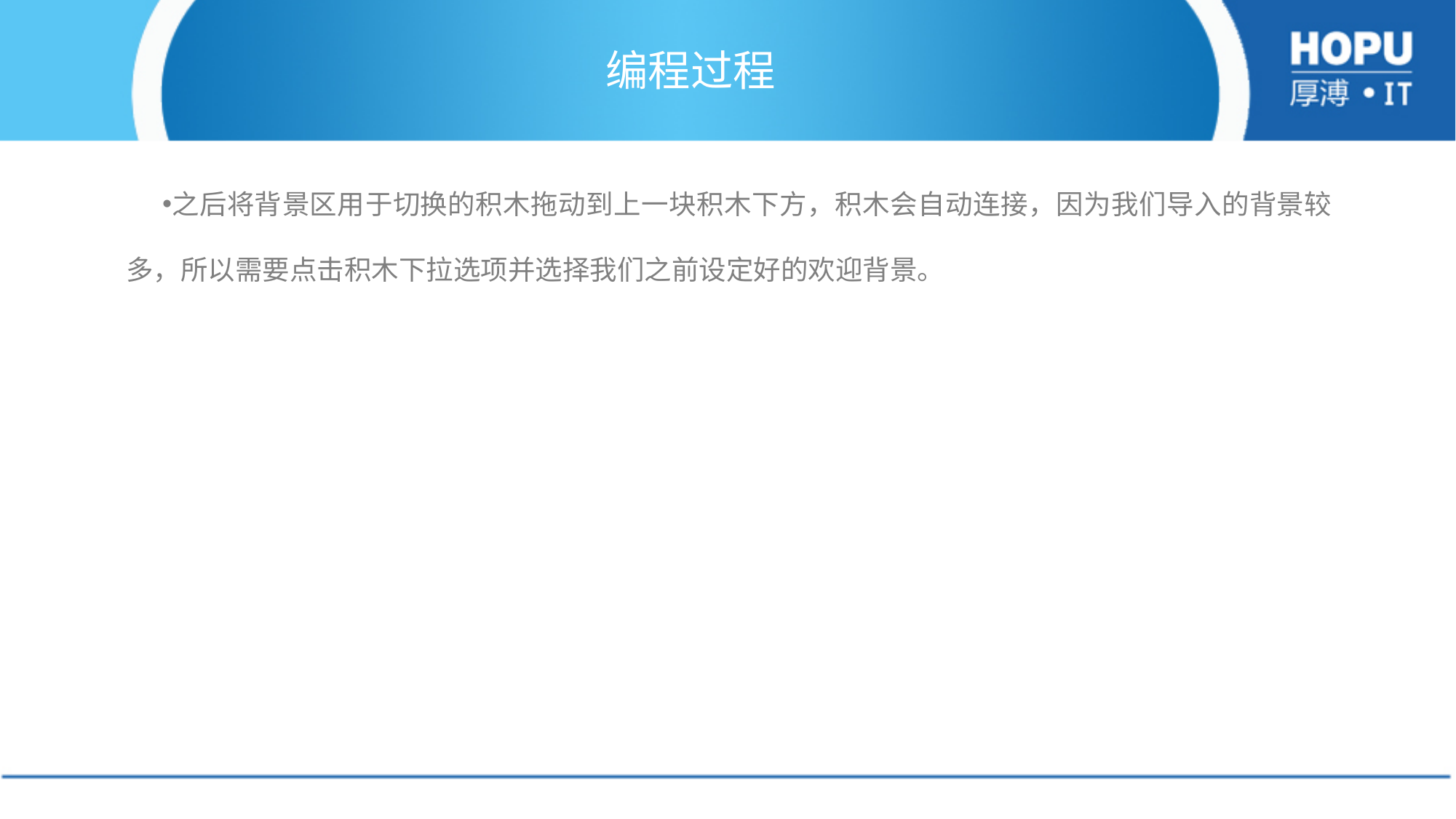

# 编程过程
之后将背景区用于切换的积木拖动到上一块积木下方，积木会自动连接，因为我们导入的背景较多，所以需要点击积木下拉选项并选择我们之前设定好的欢迎背景。